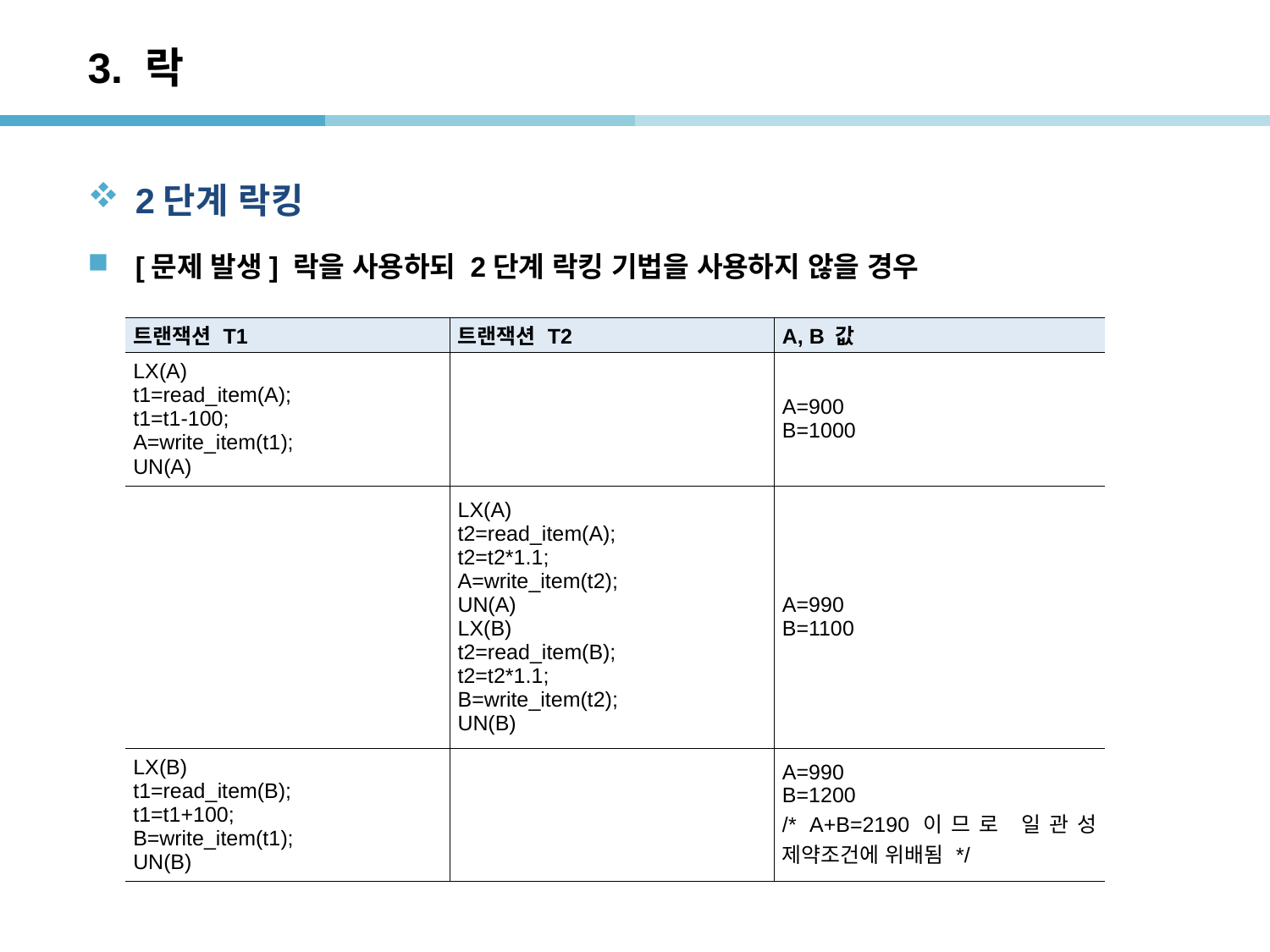

# 3. 락
2단계 락킹
[문제 발생] 락을 사용하되 2단계 락킹 기법을 사용하지 않을 경우

| 트랜잭션 T1 | 트랜잭션 T2 | A, B 값 |
| --- | --- | --- |
| LX(A) t1=read\_item(A); t1=t1-100; A=write\_item(t1); UN(A) |  | A=900 B=1000 |
|  | LX(A) t2=read\_item(A); t2=t2\*1.1; A=write\_item(t2); UN(A) LX(B) t2=read\_item(B); t2=t2\*1.1; B=write\_item(t2); UN(B) | A=990 B=1100 |
| LX(B) t1=read\_item(B); t1=t1+100; B=write\_item(t1); UN(B) |  | A=990 B=1200 /\* A+B=2190이므로 일관성 제약조건에 위배됨 \*/ |